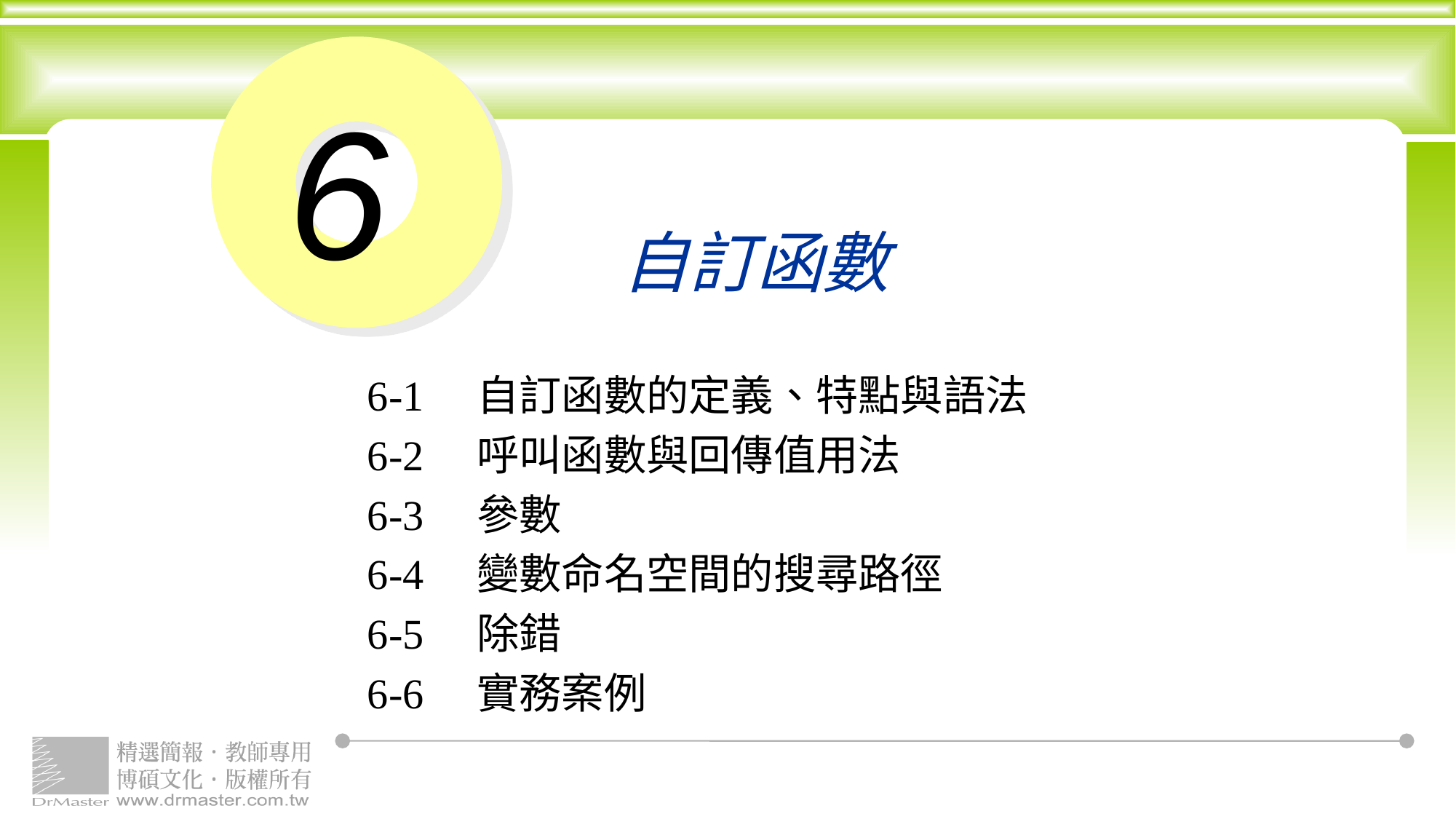

# 自訂函數
6
6-1　自訂函數的定義、特點與語法
6-2　呼叫函數與回傳值用法
6-3　參數
6-4　變數命名空間的搜尋路徑
6-5　除錯
6-6　實務案例